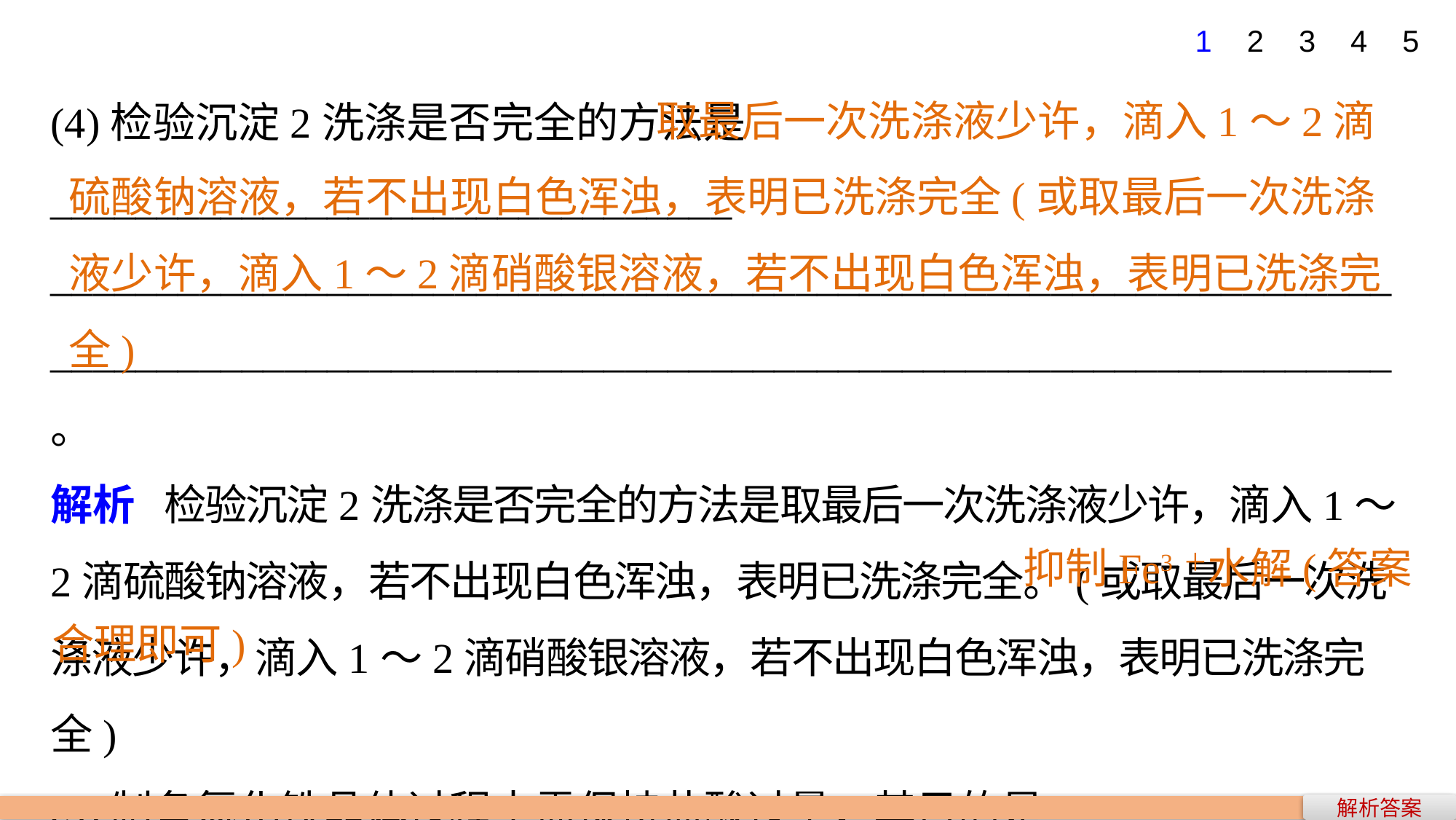

1
2
3
4
5
                                                             取最后一次洗涤液少许，滴入1～2滴硫酸钠溶液，若不出现白色浑浊，表明已洗涤完全(或取最后一次洗涤液少许，滴入1～2滴硝酸银溶液，若不出现白色浑浊，表明已洗涤完全)
(4)检验沉淀2洗涤是否完全的方法是________________________________
______________________________________________________________________________________________________________________________。
解析   检验沉淀2洗涤是否完全的方法是取最后一次洗涤液少许，滴入1～2滴硫酸钠溶液，若不出现白色浑浊，表明已洗涤完全。(或取最后一次洗涤液少许，滴入1～2滴硝酸银溶液，若不出现白色浑浊，表明已洗涤完全)
(5)制备氯化铁晶体过程中需保持盐酸过量，其目的是_________________
_________。
解析   制备氯化铁晶体过程中需保持盐酸过量，其目的是抑制Fe3＋水解。
抑制Fe3＋水解(答案
合理即可)
解析答案